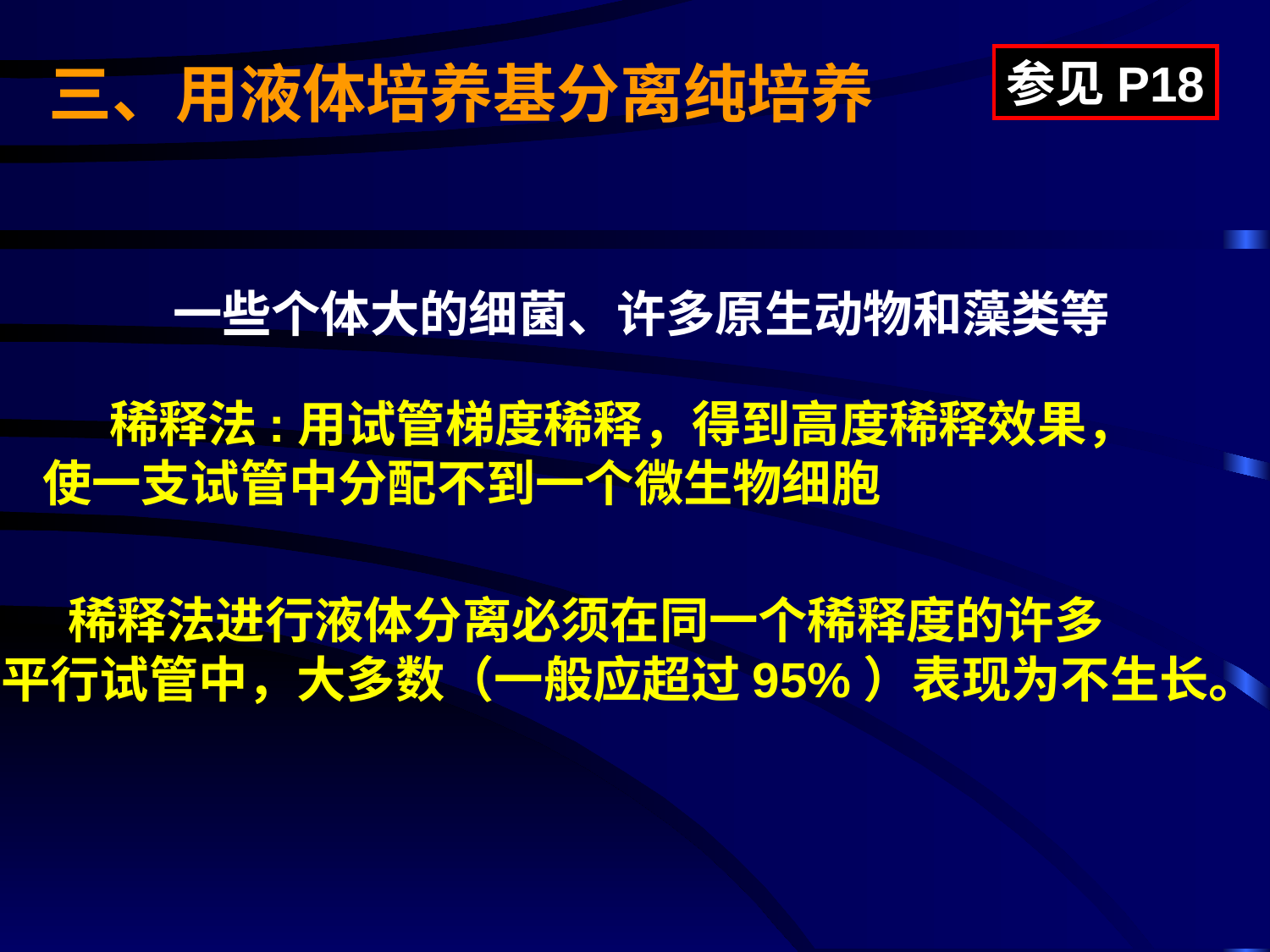

参见P18
三、用液体培养基分离纯培养
一些个体大的细菌、许多原生动物和藻类等
     稀释法:用试管梯度稀释，得到高度稀释效果，使一支试管中分配不到一个微生物细胞
     稀释法进行液体分离必须在同一个稀释度的许多
平行试管中，大多数（一般应超过95%）表现为不生长。